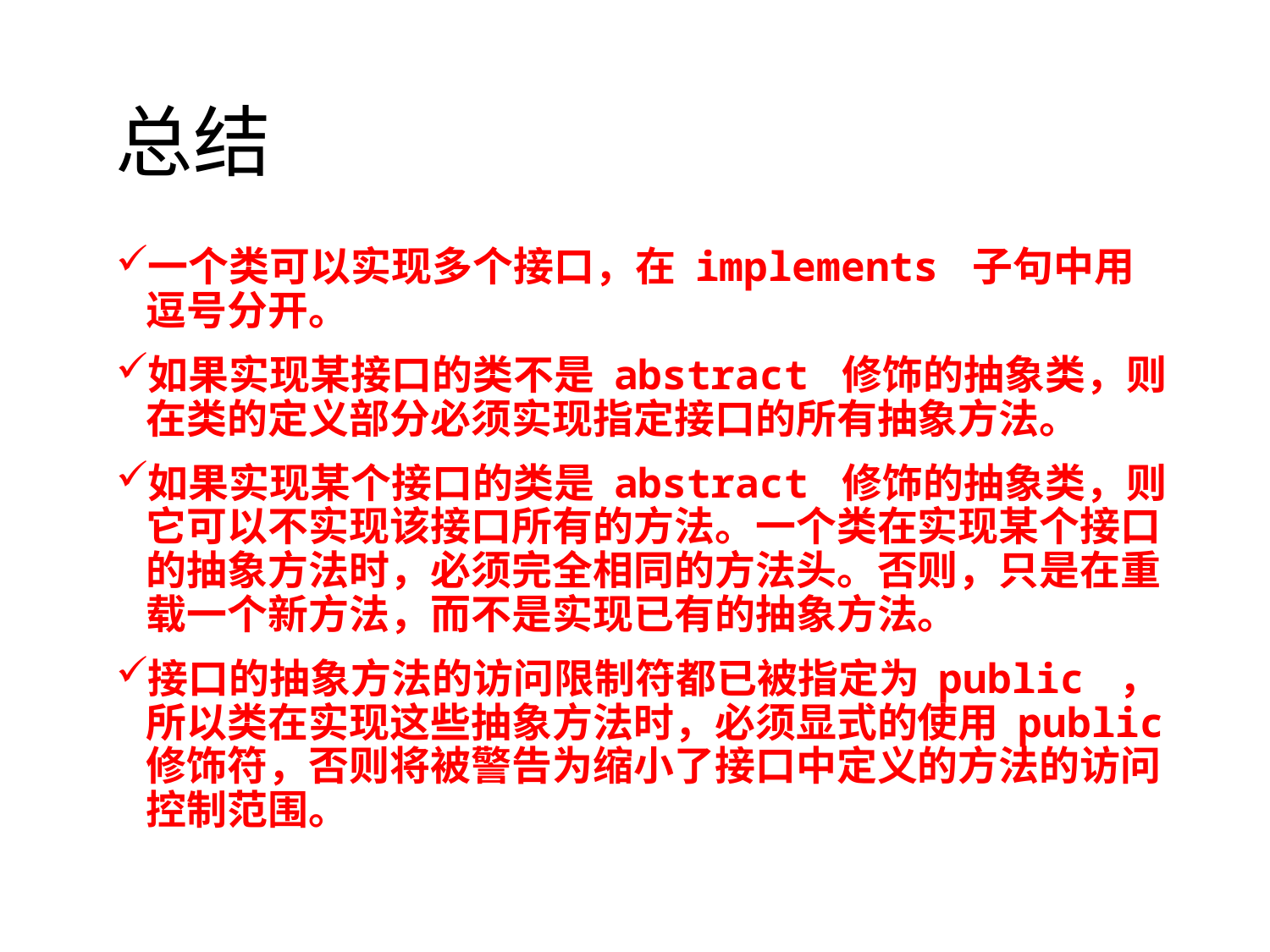

# 总结
一个类可以实现多个接口，在 implements 子句中用逗号分开。
如果实现某接口的类不是 abstract 修饰的抽象类，则在类的定义部分必须实现指定接口的所有抽象方法。
如果实现某个接口的类是 abstract 修饰的抽象类，则它可以不实现该接口所有的方法。一个类在实现某个接口的抽象方法时，必须完全相同的方法头。否则，只是在重载一个新方法，而不是实现已有的抽象方法。
接口的抽象方法的访问限制符都已被指定为 public ，所以类在实现这些抽象方法时，必须显式的使用 public 修饰符，否则将被警告为缩小了接口中定义的方法的访问控制范围。